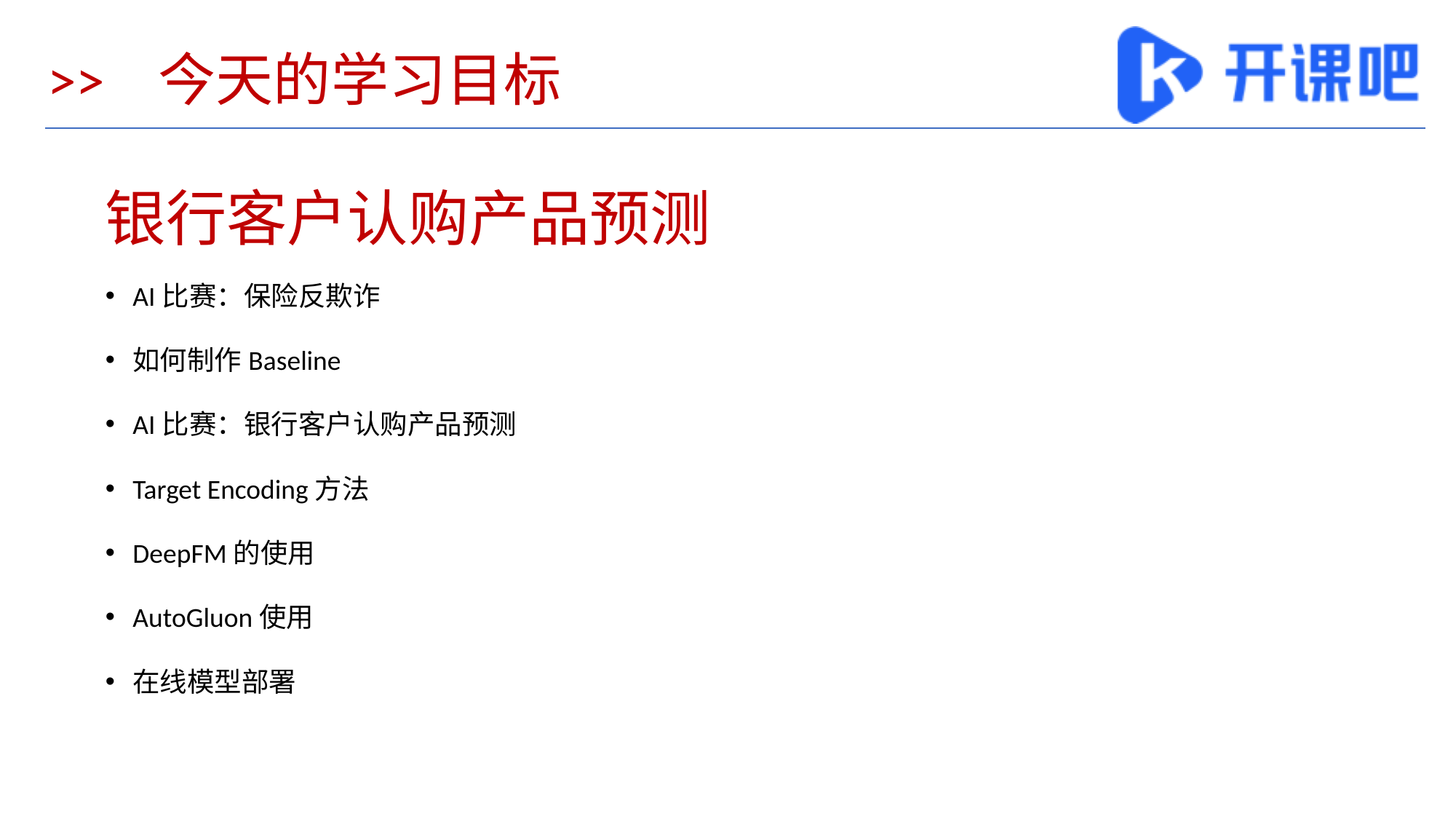

# >>   今天的学习目标
银行客户认购产品预测
AI比赛：保险反欺诈
如何制作Baseline
AI比赛：银行客户认购产品预测
Target Encoding方法
DeepFM的使用
AutoGluon使用
在线模型部署